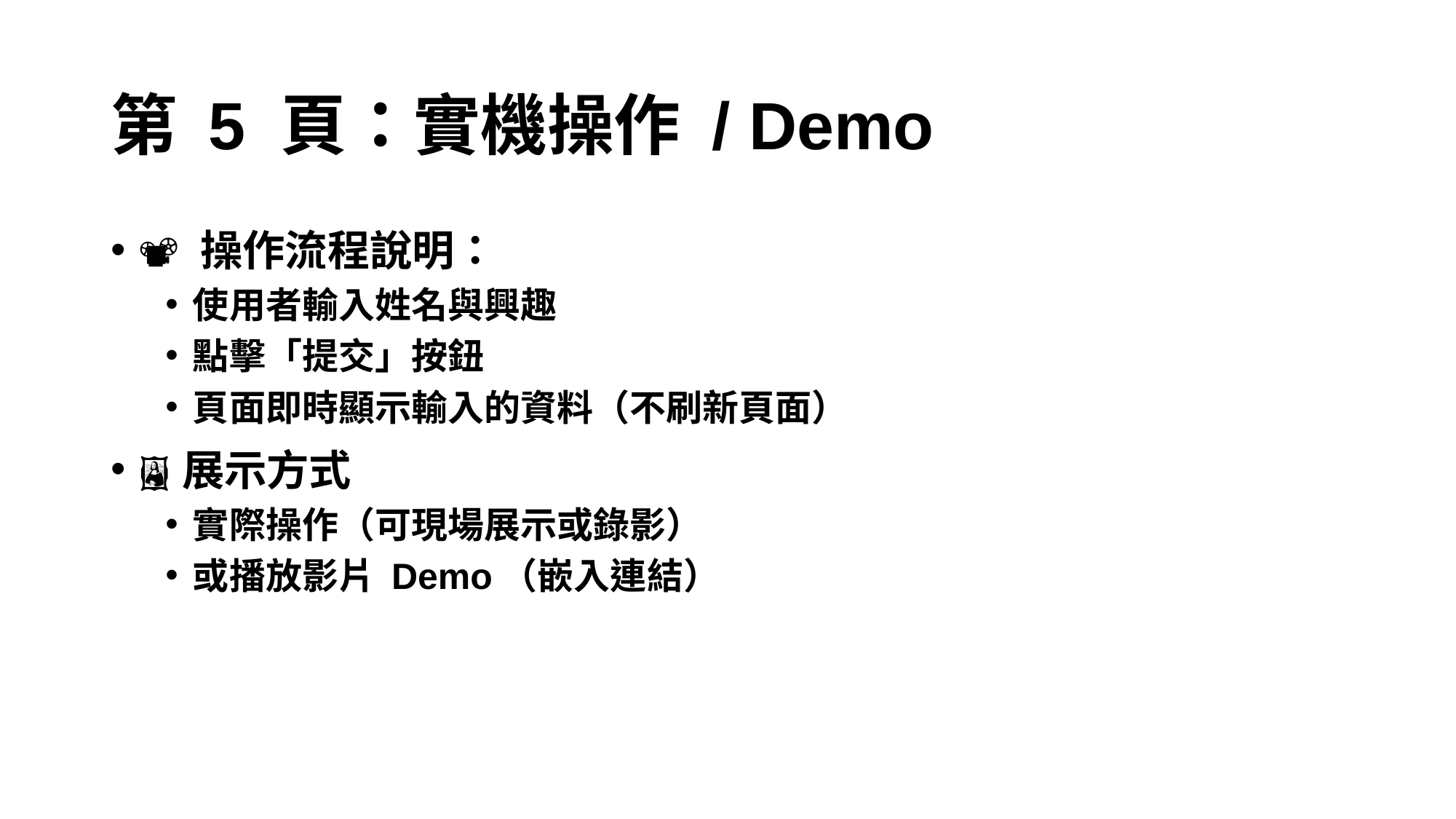

# 第 5 頁：實機操作 / Demo
📽️ 操作流程說明：
使用者輸入姓名與興趣
點擊「提交」按鈕
頁面即時顯示輸入的資料（不刷新頁面）
🖼️展示方式
實際操作（可現場展示或錄影）
或播放影片 Demo（嵌入連結）